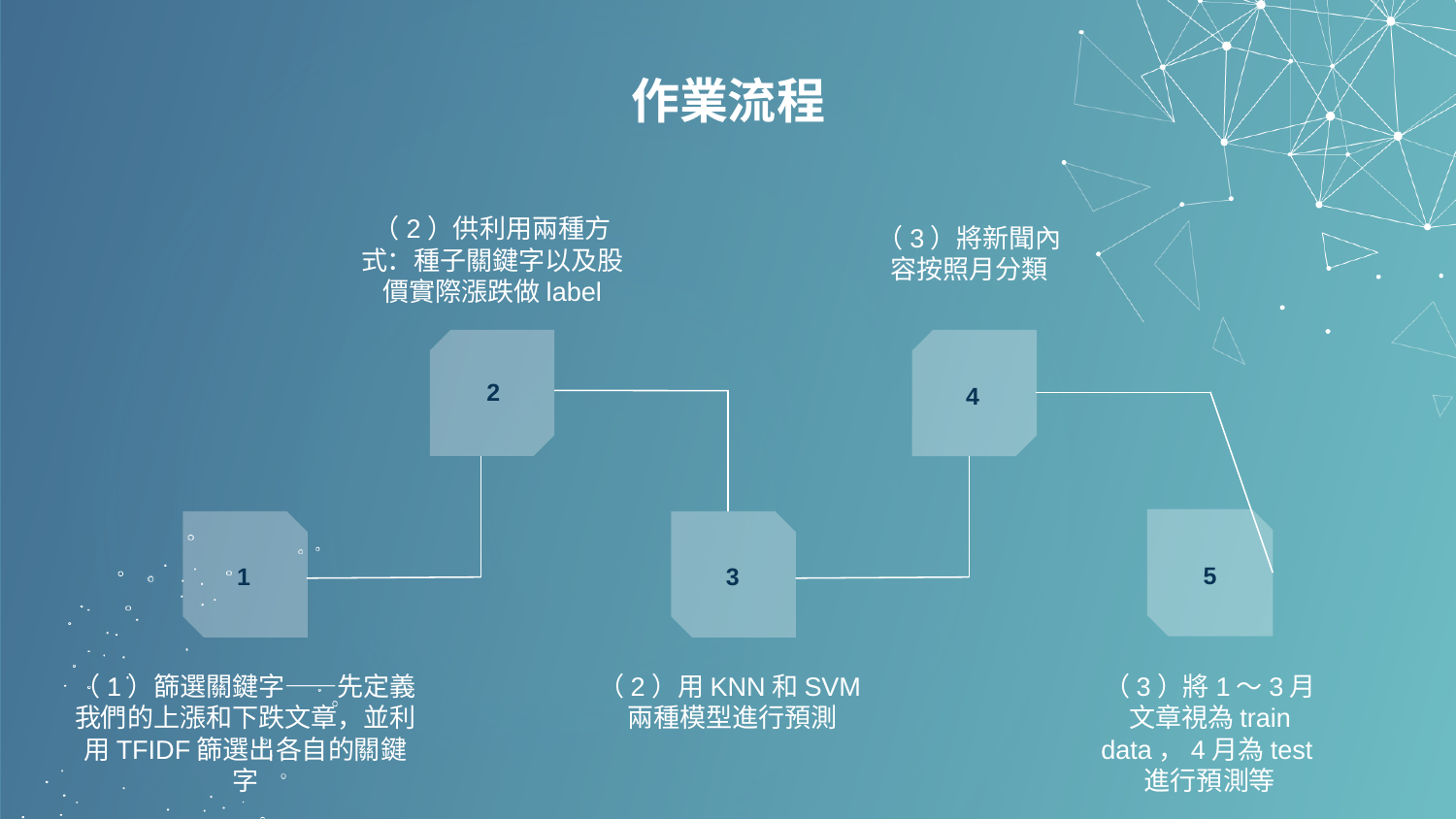

# 作業流程
（2）供利用兩種方式：種子關鍵字以及股價實際漲跌做label
（3）將新聞內容按照月分類

2
4

5
1
3
（1）篩選關鍵字——先定義我們的上漲和下跌文章，並利用TFIDF篩選出各自的關鍵字
（2）用KNN和SVM兩種模型進行預測
（3）將1～3月文章視為train data，4月為test進行預測等